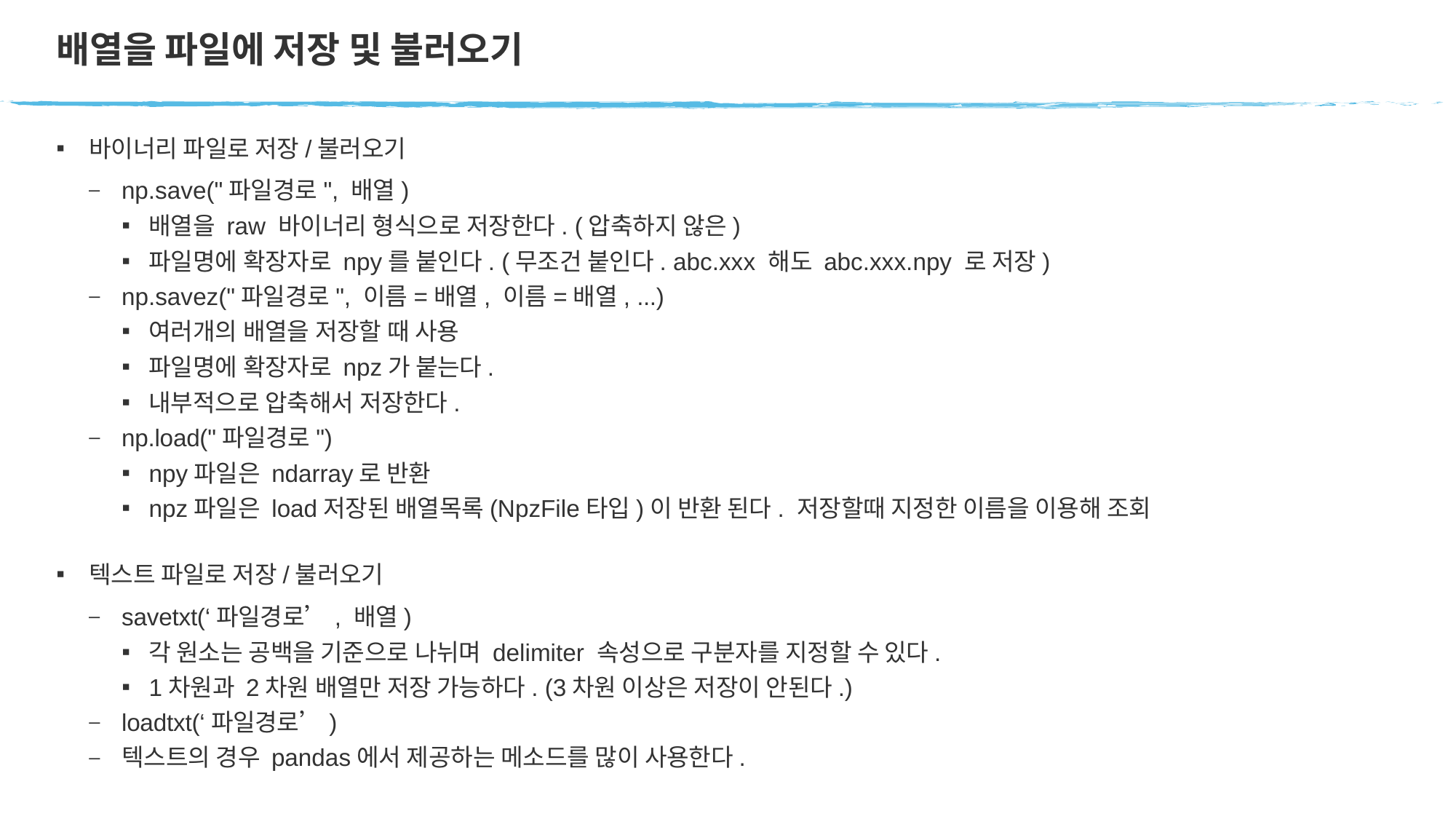

# 배열을 파일에 저장 및 불러오기
바이너리 파일로 저장/불러오기
np.save("파일경로", 배열)
배열을 raw 바이너리 형식으로 저장한다. (압축하지 않은)
파일명에 확장자로 npy를 붙인다. (무조건 붙인다. abc.xxx 해도 abc.xxx.npy 로 저장)
np.savez("파일경로", 이름=배열, 이름=배열, ...)
여러개의 배열을 저장할 때 사용
파일명에 확장자로 npz가 붙는다.
내부적으로 압축해서 저장한다.
np.load("파일경로")
npy파일은 ndarray로 반환
npz파일은 load저장된 배열목록(NpzFile타입)이 반환 된다. 저장할때 지정한 이름을 이용해 조회
텍스트 파일로 저장/불러오기
savetxt(‘파일경로’, 배열)
각 원소는 공백을 기준으로 나뉘며 delimiter 속성으로 구분자를 지정할 수 있다.
1차원과 2차원 배열만 저장 가능하다. (3차원 이상은 저장이 안된다.)
loadtxt(‘파일경로’)
텍스트의 경우 pandas에서 제공하는 메소드를 많이 사용한다.